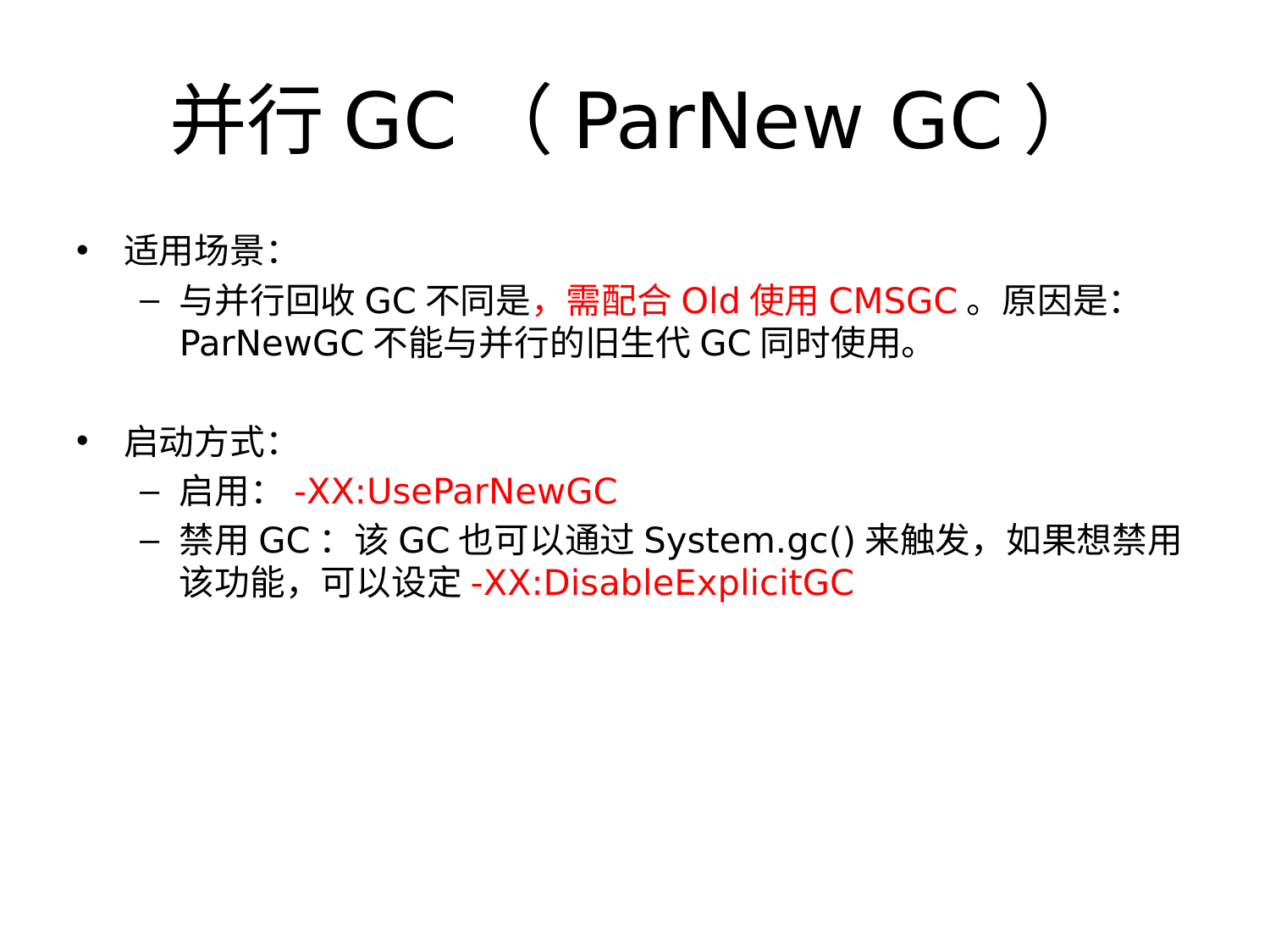

# 并行GC（ParNew GC）
适用场景：
与并行回收GC不同是，需配合Old使用CMSGC。原因是：ParNewGC不能与并行的旧生代GC同时使用。

启动方式：
启用：-XX:UseParNewGC
禁用GC：该GC也可以通过System.gc()来触发，如果想禁用该功能，可以设定-XX:DisableExplicitGC